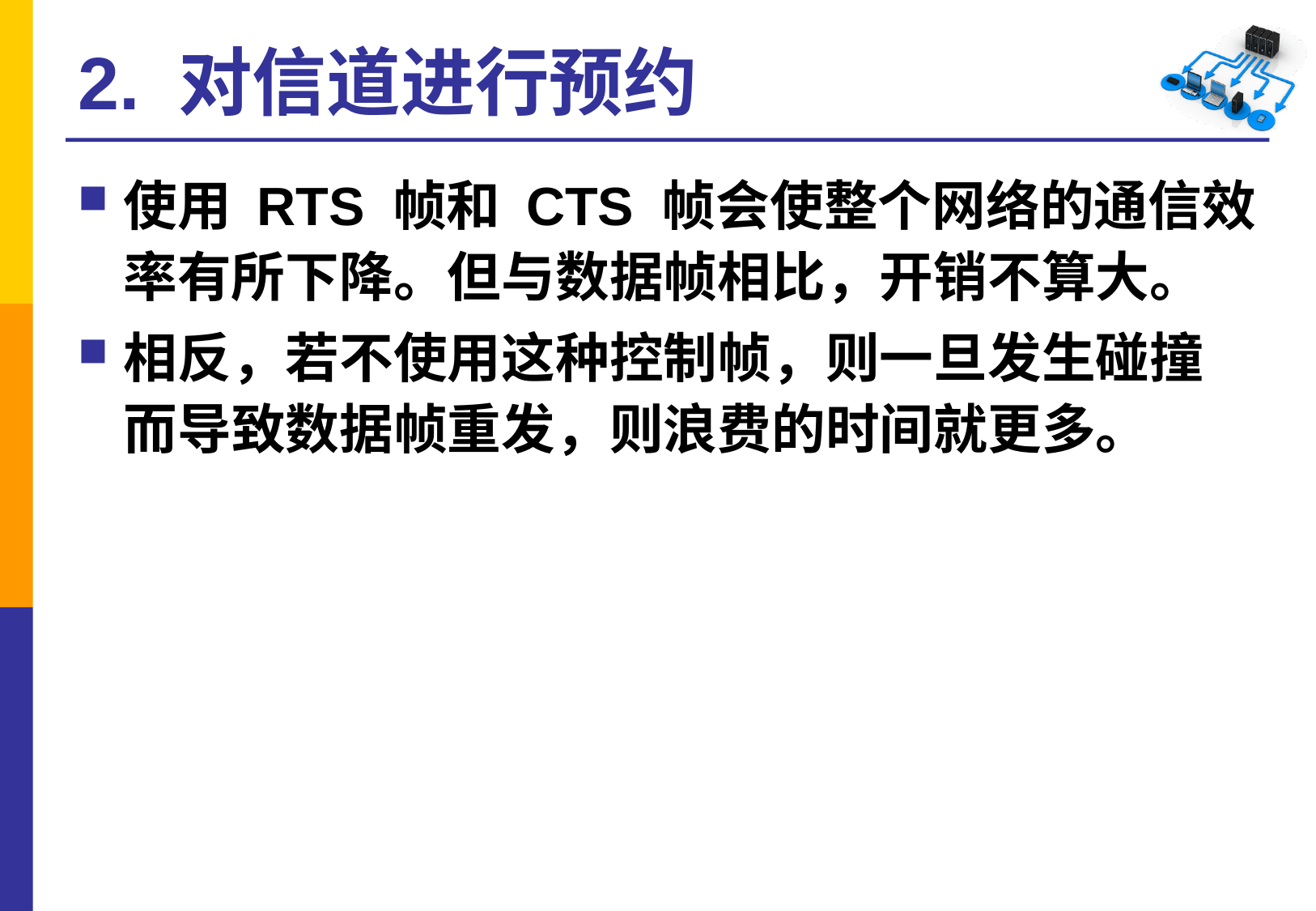

# 2. 对信道进行预约
使用 RTS 帧和 CTS 帧会使整个网络的通信效率有所下降。但与数据帧相比，开销不算大。
相反，若不使用这种控制帧，则一旦发生碰撞而导致数据帧重发，则浪费的时间就更多。